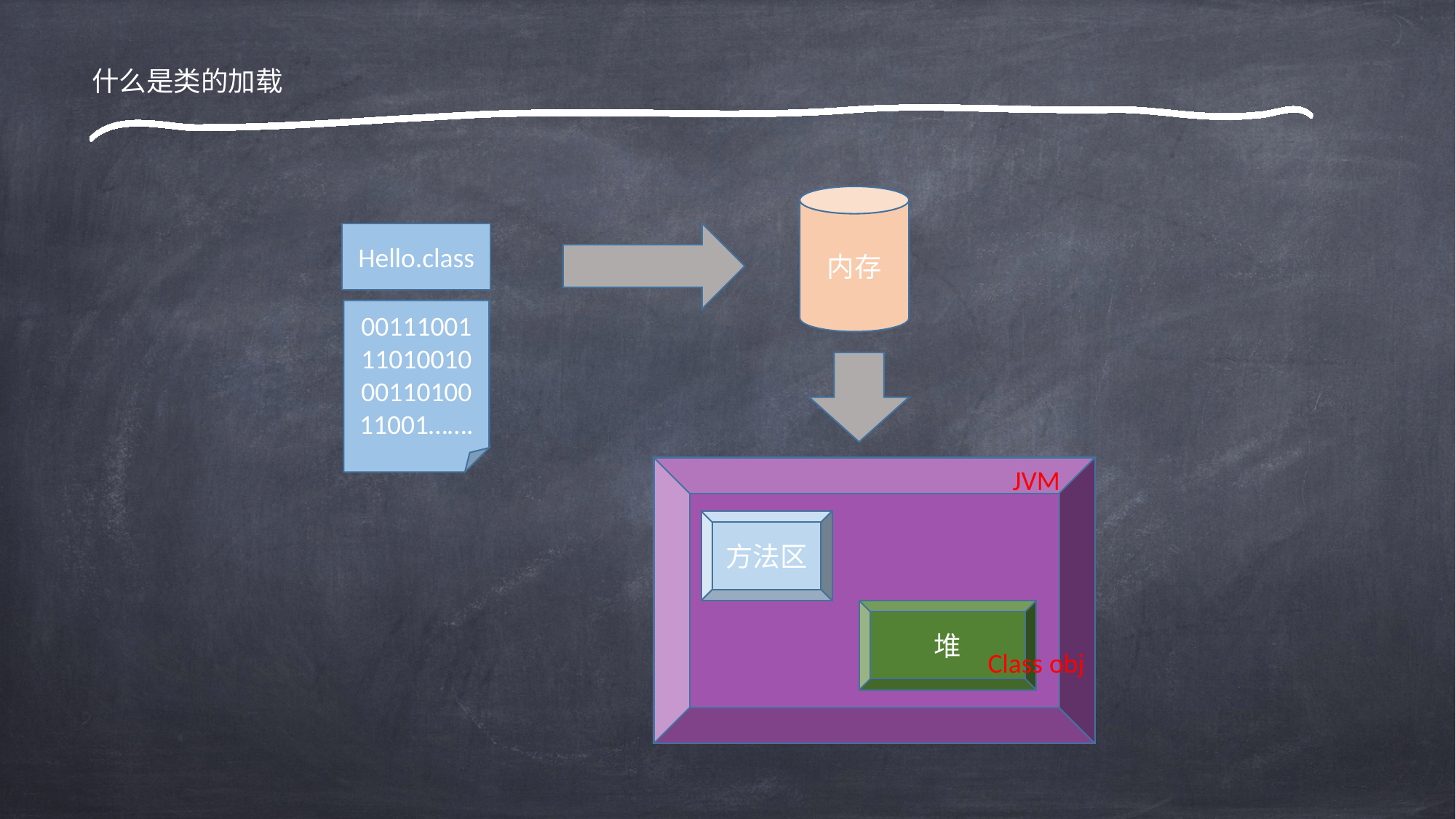

什么是类的加载

内存
Hello.class

00111001
11010010
0011010011001…….

JVM
方法区
堆
Class obj